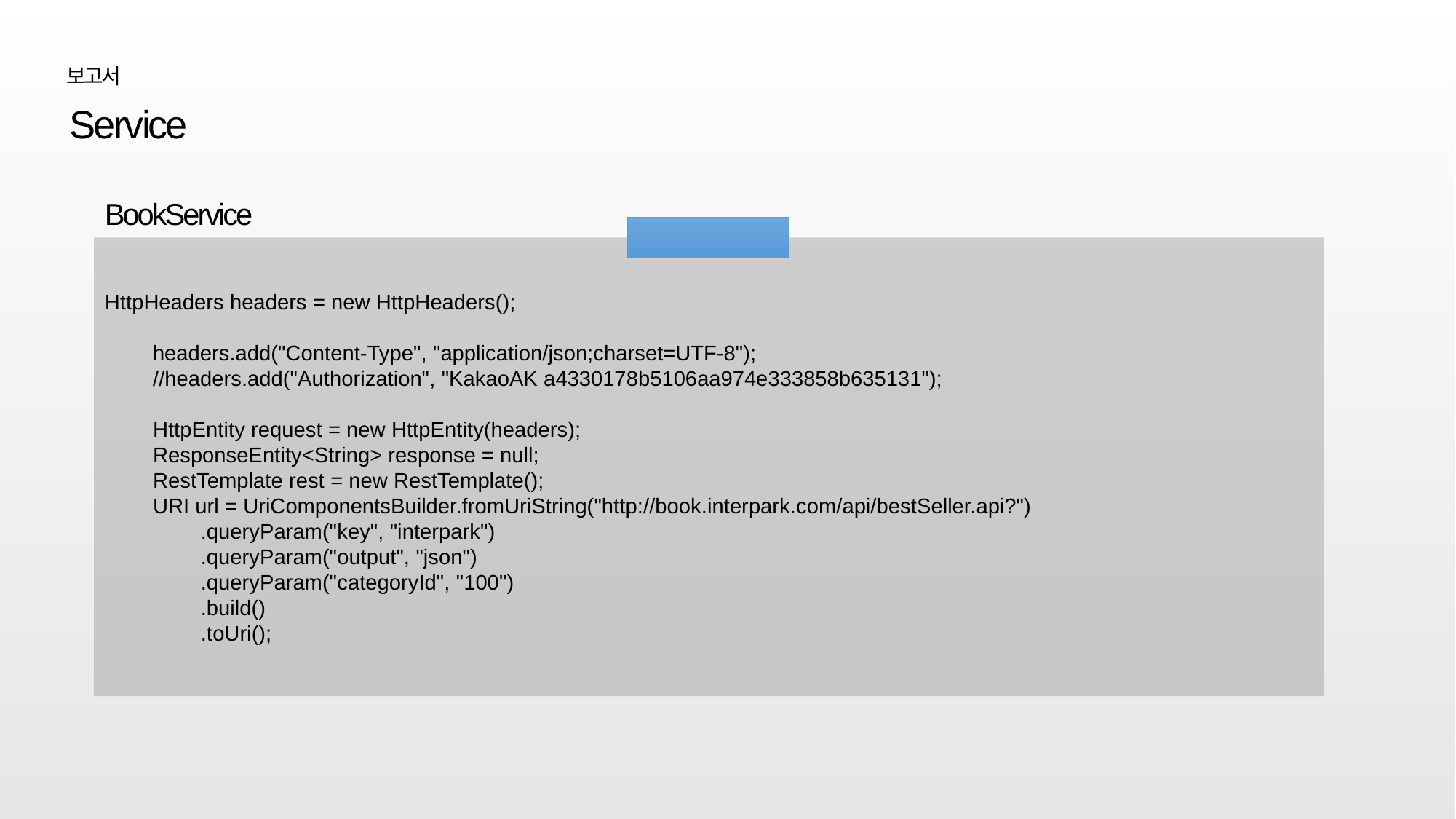

보고서
Service
BookService
추천 도서 URL
HttpHeaders headers = new HttpHeaders();

        headers.add("Content-Type", "application/json;charset=UTF-8");
        //headers.add("Authorization", "KakaoAK a4330178b5106aa974e333858b635131");

        HttpEntity request = new HttpEntity(headers);
        ResponseEntity<String> response = null;
        RestTemplate rest = new RestTemplate();
        URI url = UriComponentsBuilder.fromUriString("http://book.interpark.com/api/bestSeller.api?")
                .queryParam("key", "interpark")
                .queryParam("output", "json")
                .queryParam("categoryId", "100")
                .build()
                .toUri();